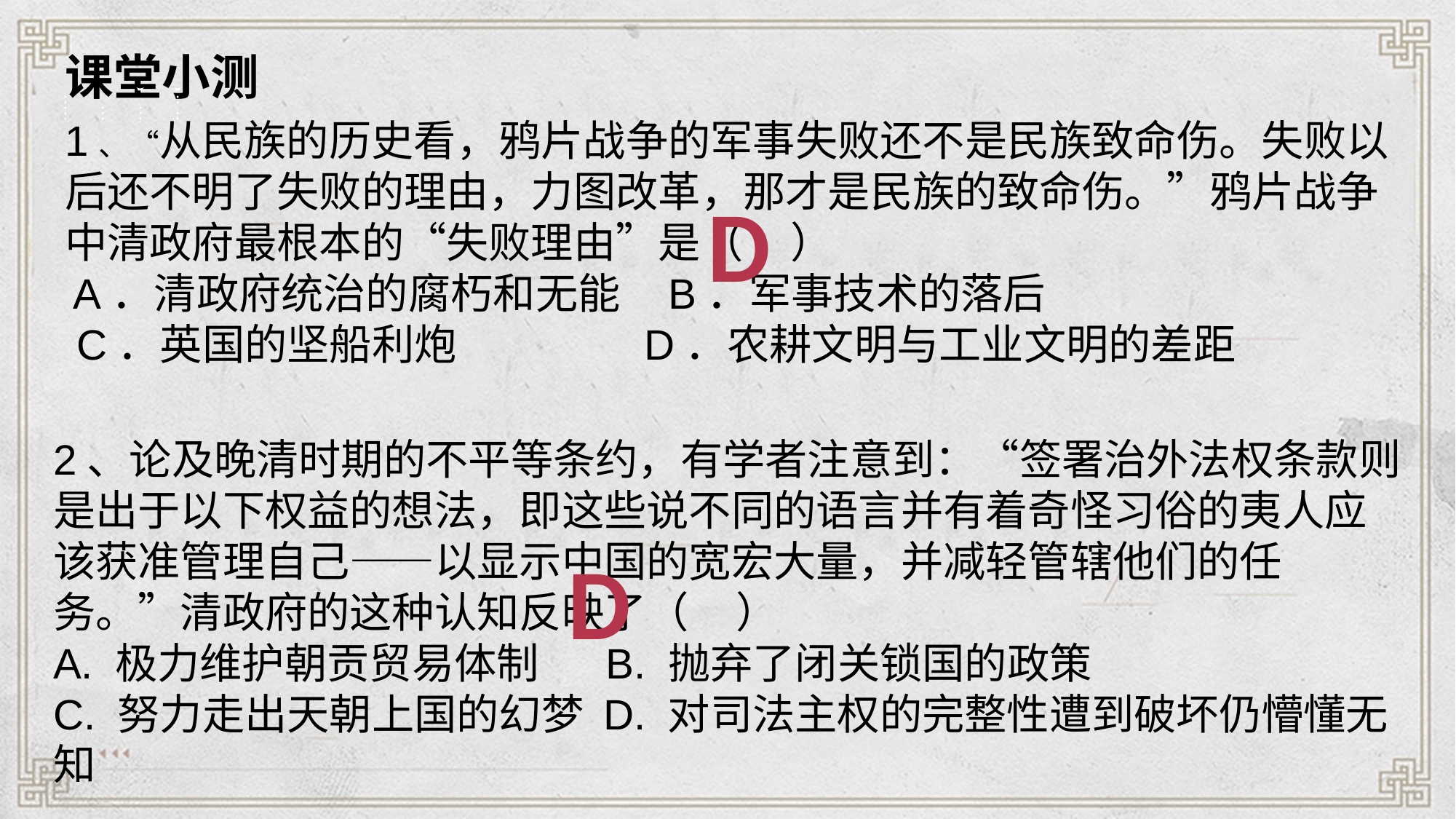

课堂小测

1、“从民族的历史看，鸦片战争的军事失败还不是民族致命伤。失败以后还不明了失败的理由，力图改革，那才是民族的致命伤。”鸦片战争中清政府最根本的“失败理由”是（     ）
 A．清政府统治的腐朽和无能    B．军事技术的落后
 C．英国的坚船利炮	              D．农耕文明与工业文明的差距
 D
2、论及晚清时期的不平等条约，有学者注意到：“签署治外法权条款则是出于以下权益的想法，即这些说不同的语言并有着奇怪习俗的夷人应该获准管理自己——以显示中国的宽宏大量，并减轻管辖他们的任务。”清政府的这种认知反映了（     ）
A. 极力维护朝贡贸易体制      B. 抛弃了闭关锁国的政策
C. 努力走出天朝上国的幻梦 D. 对司法主权的完整性遭到破坏仍懵懂无知
D